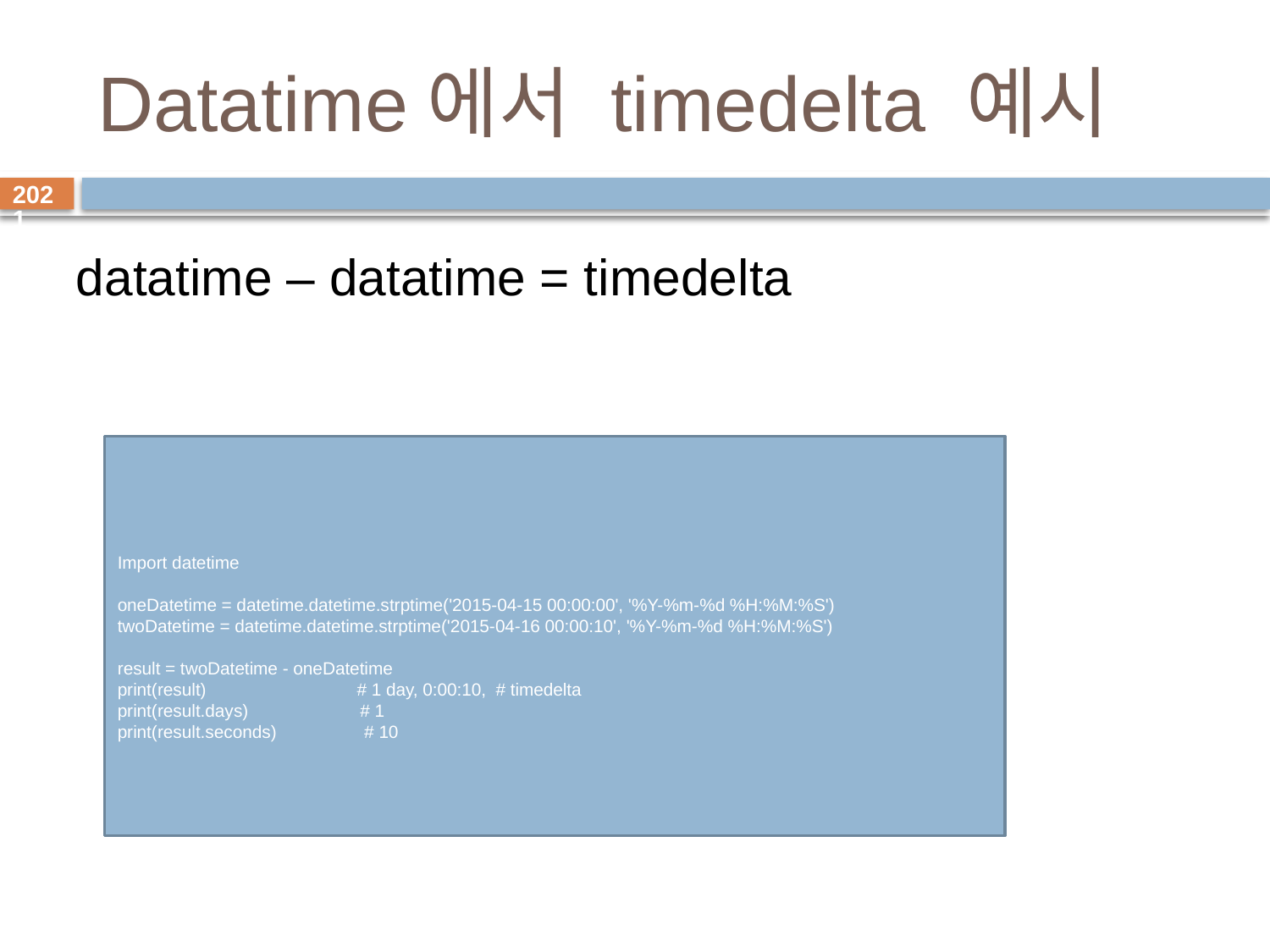

# Datatime에서 timedelta 예시
2021
datatime – datatime = timedelta

Import datetime

oneDatetime = datetime.datetime.strptime('2015-04-15 00:00:00', '%Y-%m-%d %H:%M:%S')
twoDatetime = datetime.datetime.strptime('2015-04-16 00:00:10', '%Y-%m-%d %H:%M:%S')

result = twoDatetime - oneDatetime
print(result)                               # 1 day, 0:00:10,  # timedelta
print(result.days)                       # 1
print(result.seconds)                  # 10